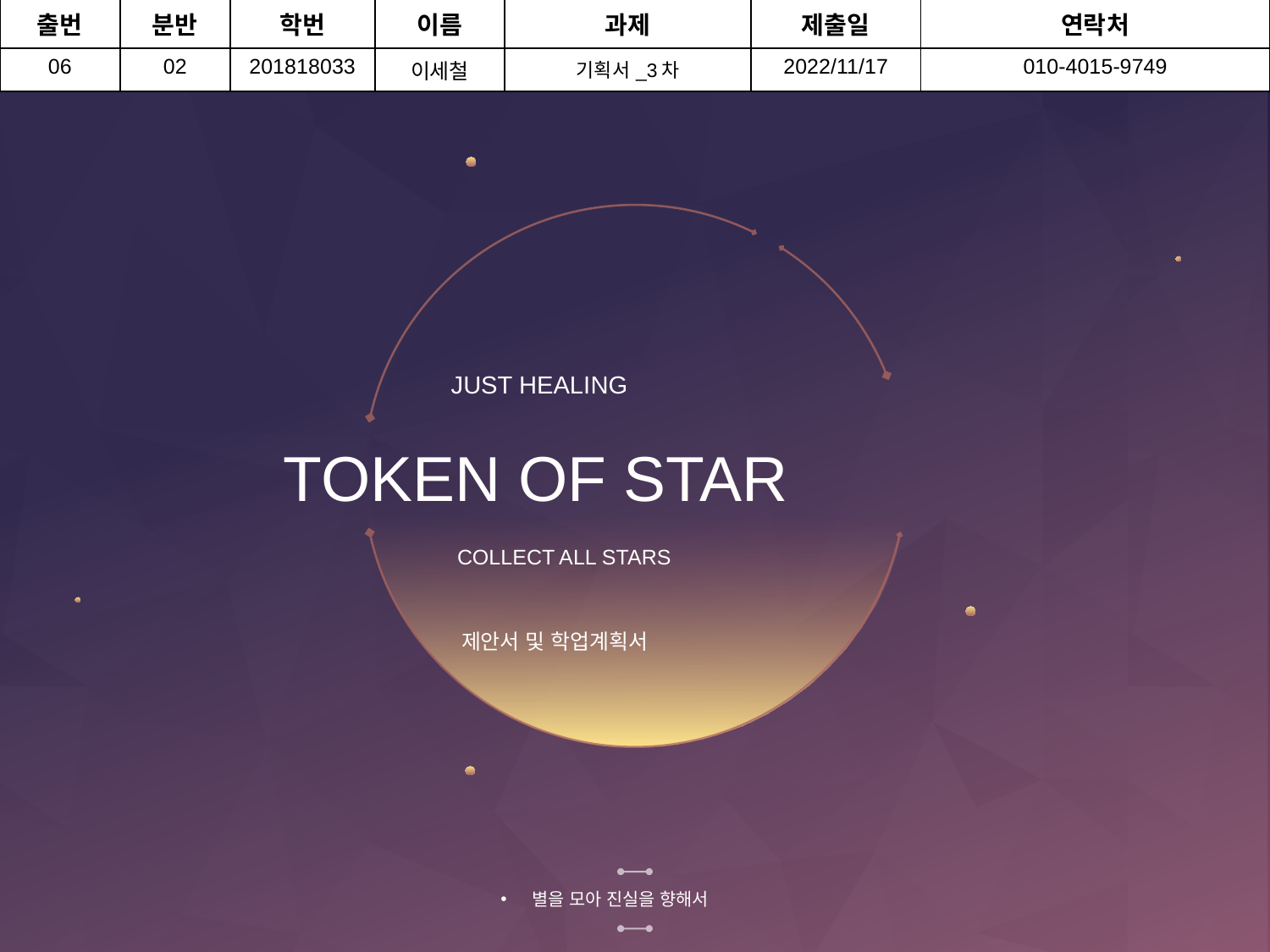

| 출번 | 분반 | 학번 | 이름 | 과제 | 제출일 | 연락처 |
| --- | --- | --- | --- | --- | --- | --- |
| 06 | 02 | 201818033 | 이세철 | 기획서\_3차 | 2022/11/17 | 010-4015-9749 |
JUST HEALING
# TOKEN OF STAR
COLLECT ALL STARS
제안서 및 학업계획서
별을 모아 진실을 향해서